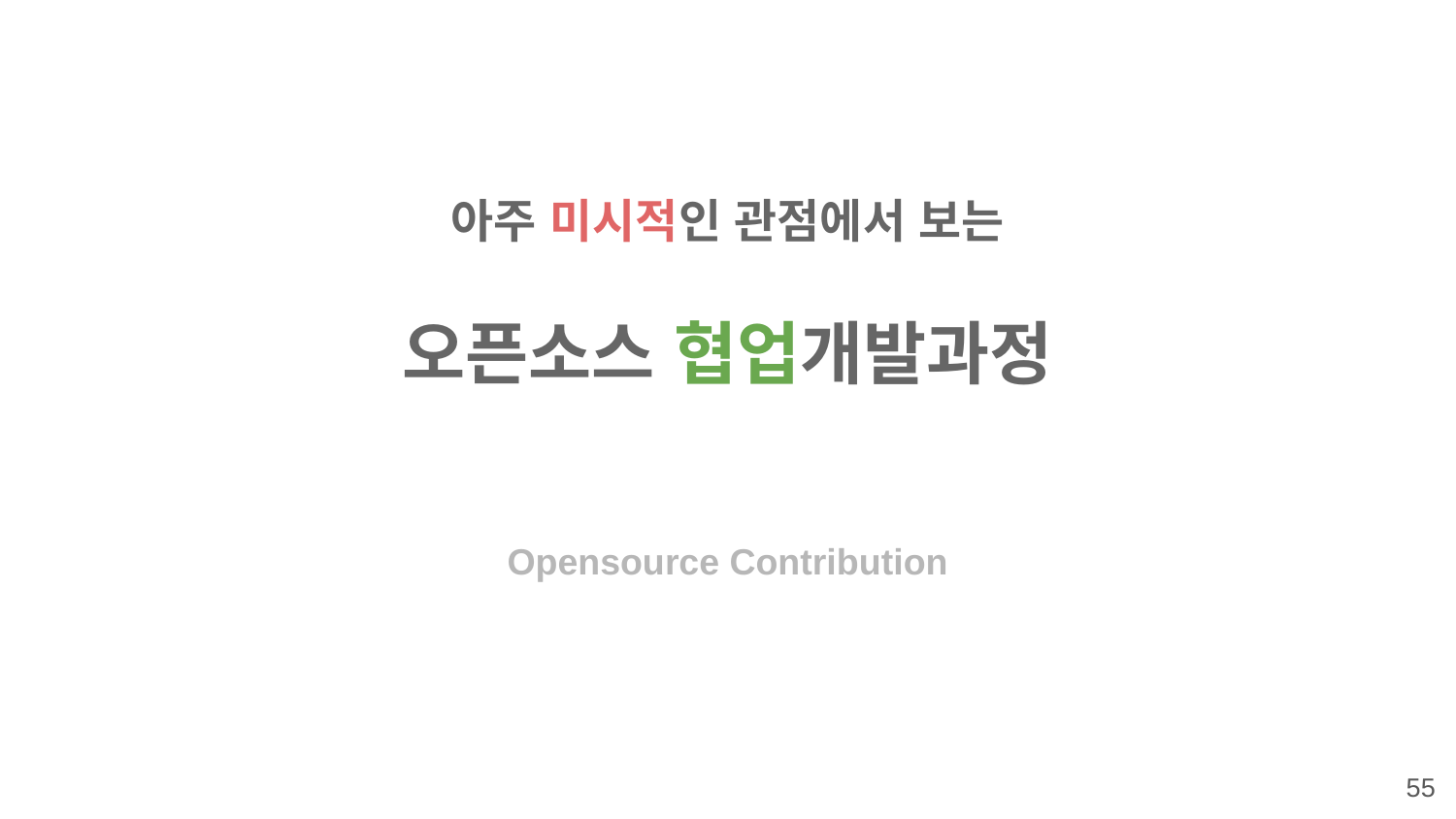

아주 미시적인 관점에서 보는
오픈소스 협업개발과정

Opensource Contribution
55